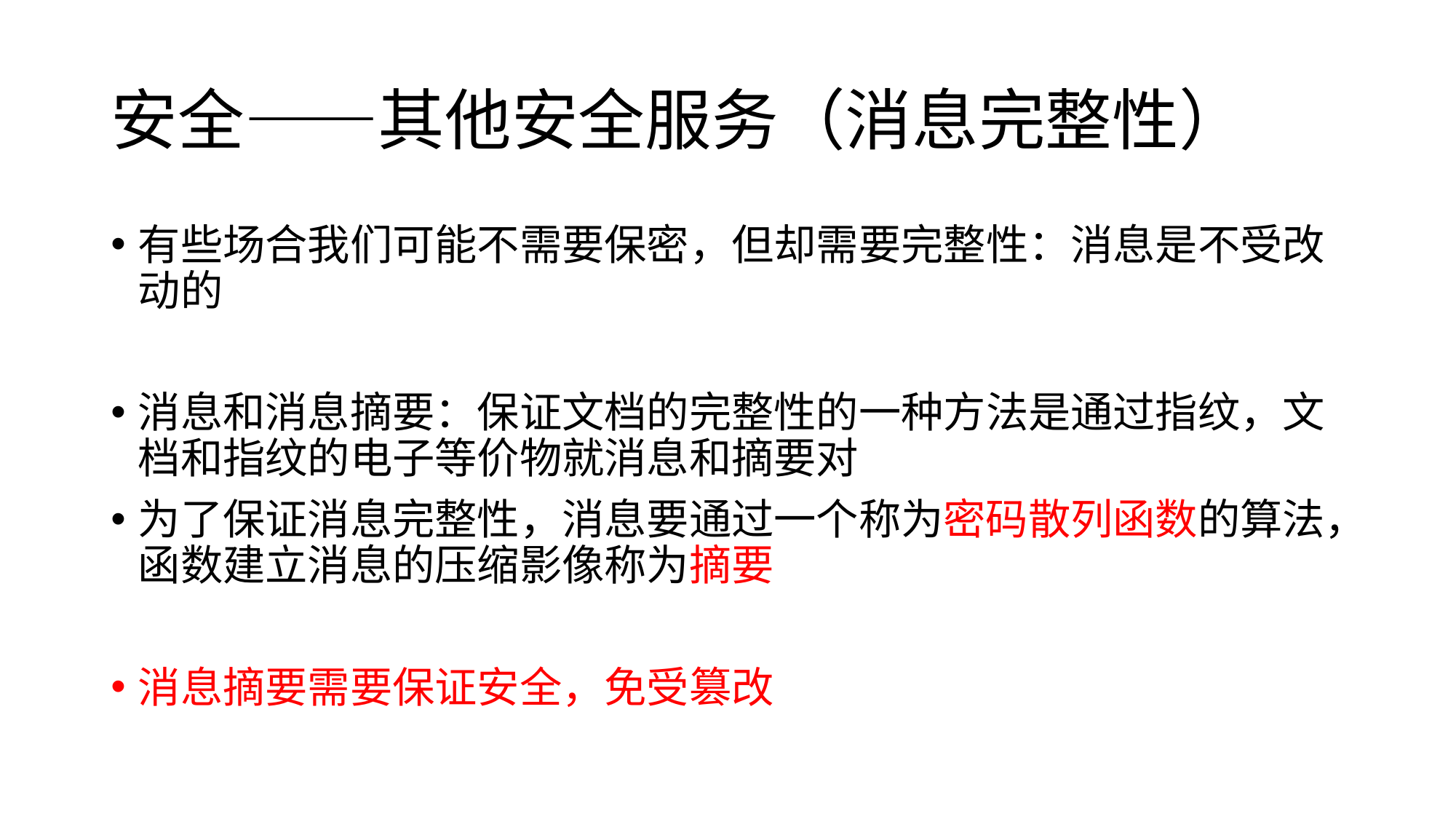

# 安全——其他安全服务（消息完整性）
有些场合我们可能不需要保密，但却需要完整性：消息是不受改动的

消息和消息摘要：保证文档的完整性的一种方法是通过指纹，文档和指纹的电子等价物就消息和摘要对
为了保证消息完整性，消息要通过一个称为密码散列函数的算法，函数建立消息的压缩影像称为摘要

消息摘要需要保证安全，免受篡改